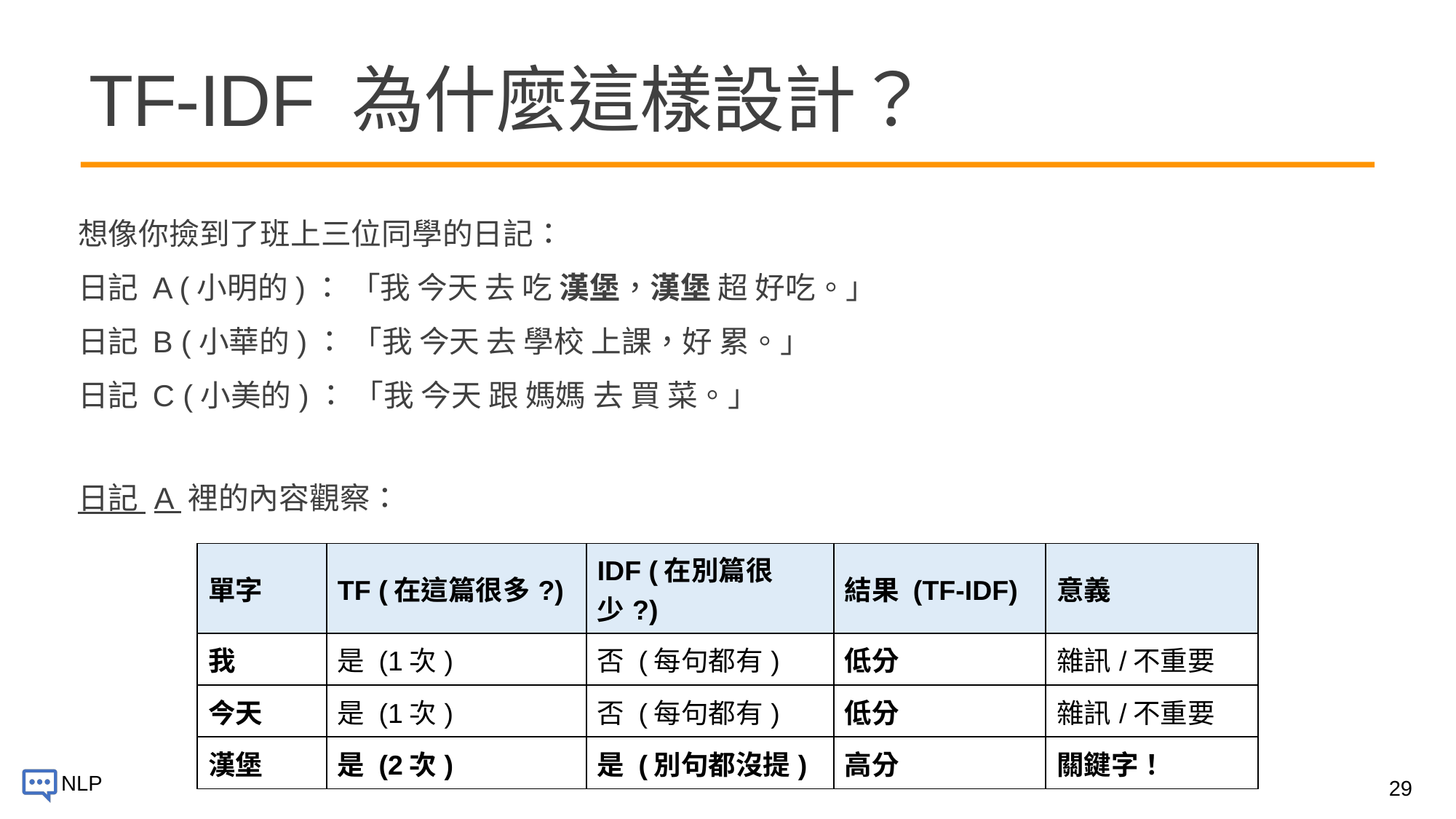

# TF-IDF 為什麼這樣設計？
想像你撿到了班上三位同學的日記：
日記 A (小明的)： 「我 今天 去 吃 漢堡，漢堡 超 好吃。」
日記 B (小華的)： 「我 今天 去 學校 上課，好 累。」
日記 C (小美的)： 「我 今天 跟 媽媽 去 買 菜。」
日記 A 裡的內容觀察：
| 單字 | TF (在這篇很多?) | IDF (在別篇很少?) | 結果 (TF-IDF) | 意義 |
| --- | --- | --- | --- | --- |
| 我 | 是 (1次) | 否 (每句都有) | 低分 | 雜訊/不重要 |
| 今天 | 是 (1次) | 否 (每句都有) | 低分 | 雜訊/不重要 |
| 漢堡 | 是 (2次) | 是 (別句都沒提) | 高分 | 關鍵字！ |
29